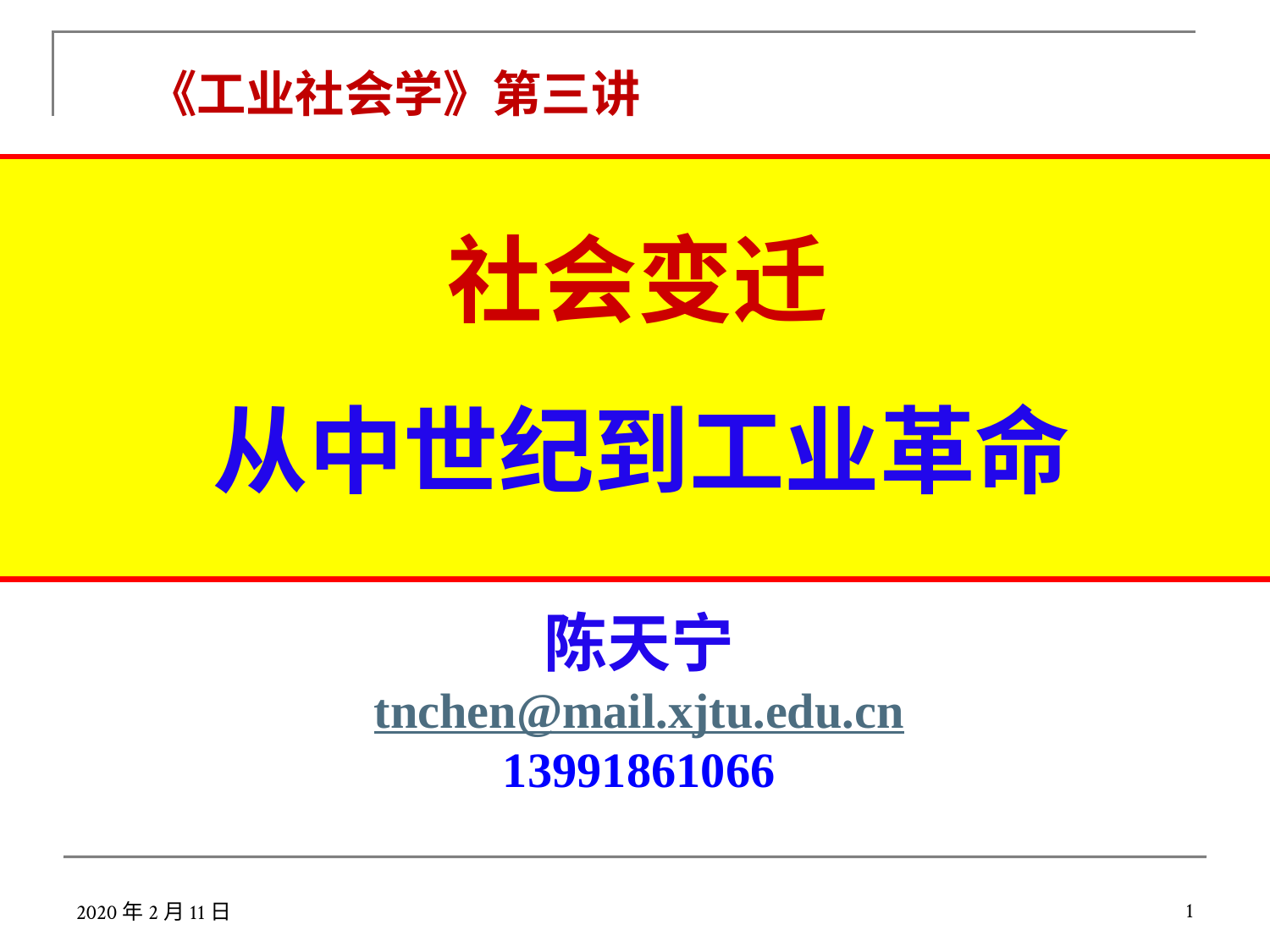

《工业社会学》第三讲
社会变迁
 从中世纪到工业革命
陈天宁
tnchen@mail.xjtu.edu.cn
13991861066
2020年2月11日
1